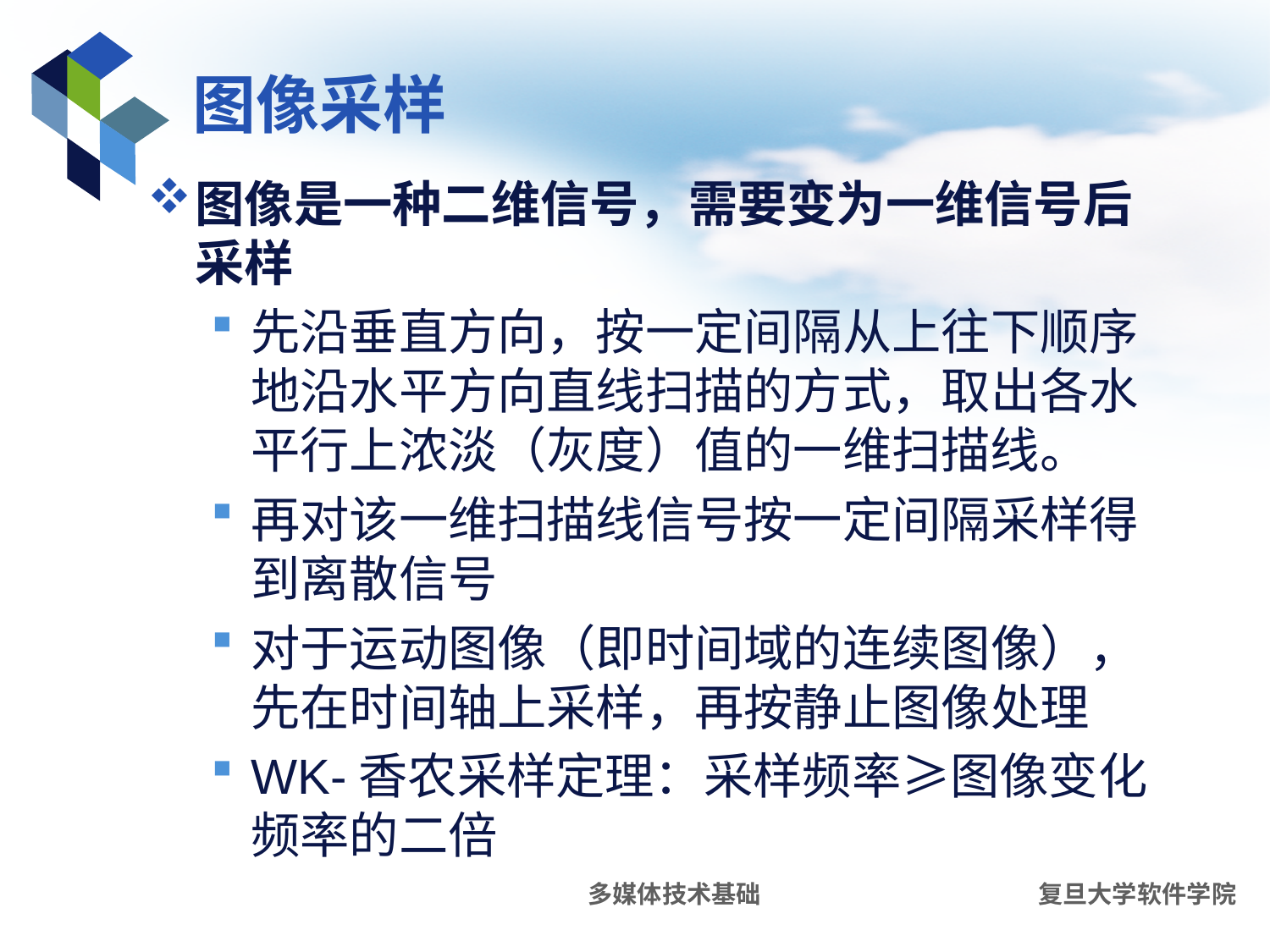

# 图像采样
图像是一种二维信号，需要变为一维信号后采样
先沿垂直方向，按一定间隔从上往下顺序地沿水平方向直线扫描的方式，取出各水平行上浓淡（灰度）值的一维扫描线。
再对该一维扫描线信号按一定间隔采样得到离散信号
对于运动图像（即时间域的连续图像），先在时间轴上采样，再按静止图像处理
WK-香农采样定理：采样频率≥图像变化频率的二倍
多媒体技术基础